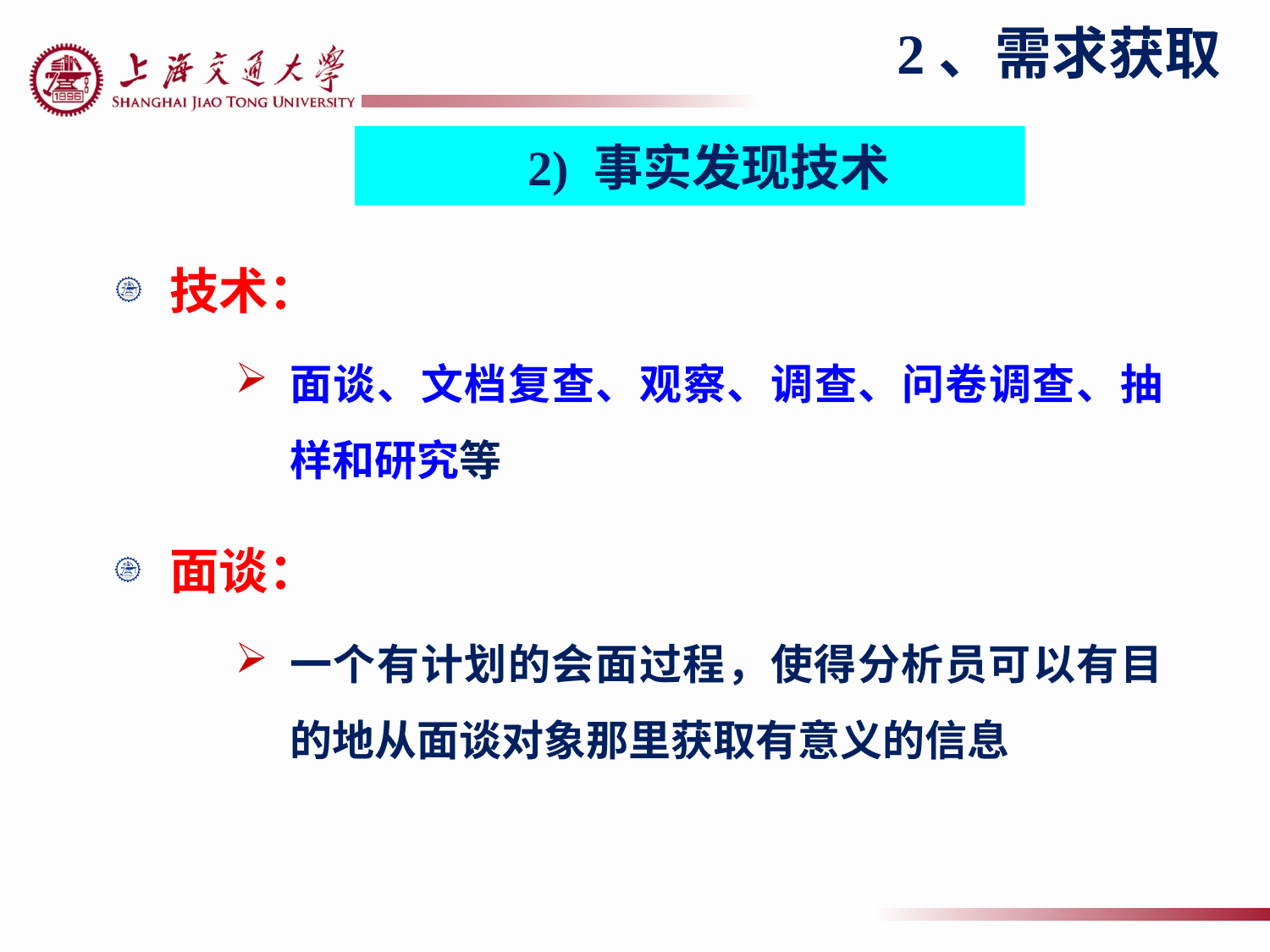

2、需求获取
2) 事实发现技术
技术：
面谈、文档复查、观察、调查、问卷调查、抽样和研究等
面谈：
一个有计划的会面过程，使得分析员可以有目的地从面谈对象那里获取有意义的信息